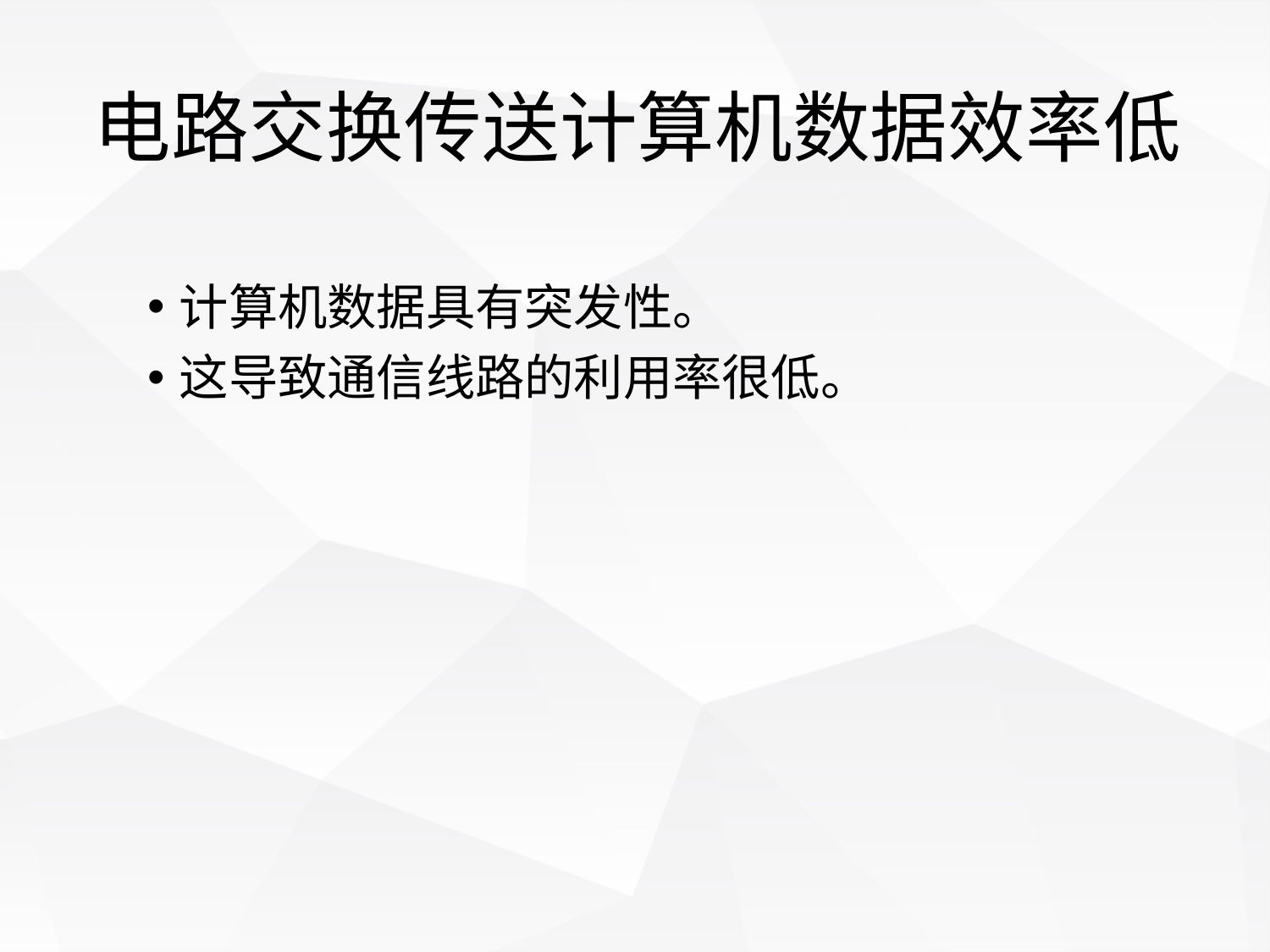

# 电路交换传送计算机数据效率低
计算机数据具有突发性。
这导致通信线路的利用率很低。